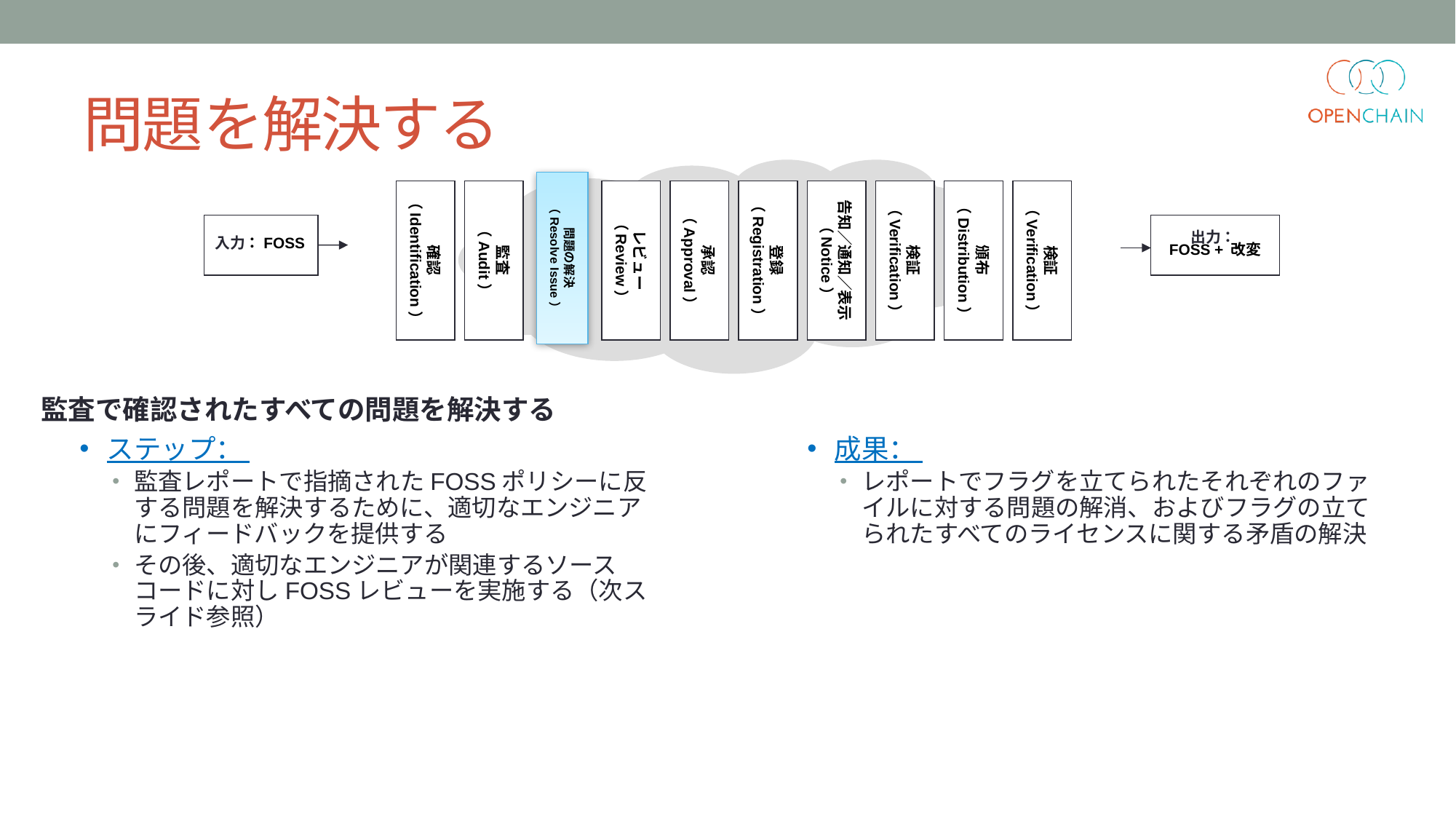

問題を解決する

問題の解決
（Resolve Issue）
出力：
FOSS + 改変
確認
（Identification）
監査
（Audit）
レビュー
（Review）
承認
（Approval）
登録
（Registration）
告知／通知／表示
（Notice）
検証
（Verification）
頒布
（Distribution）
検証
（Verification）
入力：FOSS
監査で確認されたすべての問題を解決する
ステップ：
監査レポートで指摘されたFOSSポリシーに反する問題を解決するために、適切なエンジニアにフィードバックを提供する
その後、適切なエンジニアが関連するソースコードに対しFOSSレビューを実施する（次スライド参照）
成果：
レポートでフラグを立てられたそれぞれのファイルに対する問題の解消、およびフラグの立てられたすべてのライセンスに関する矛盾の解決